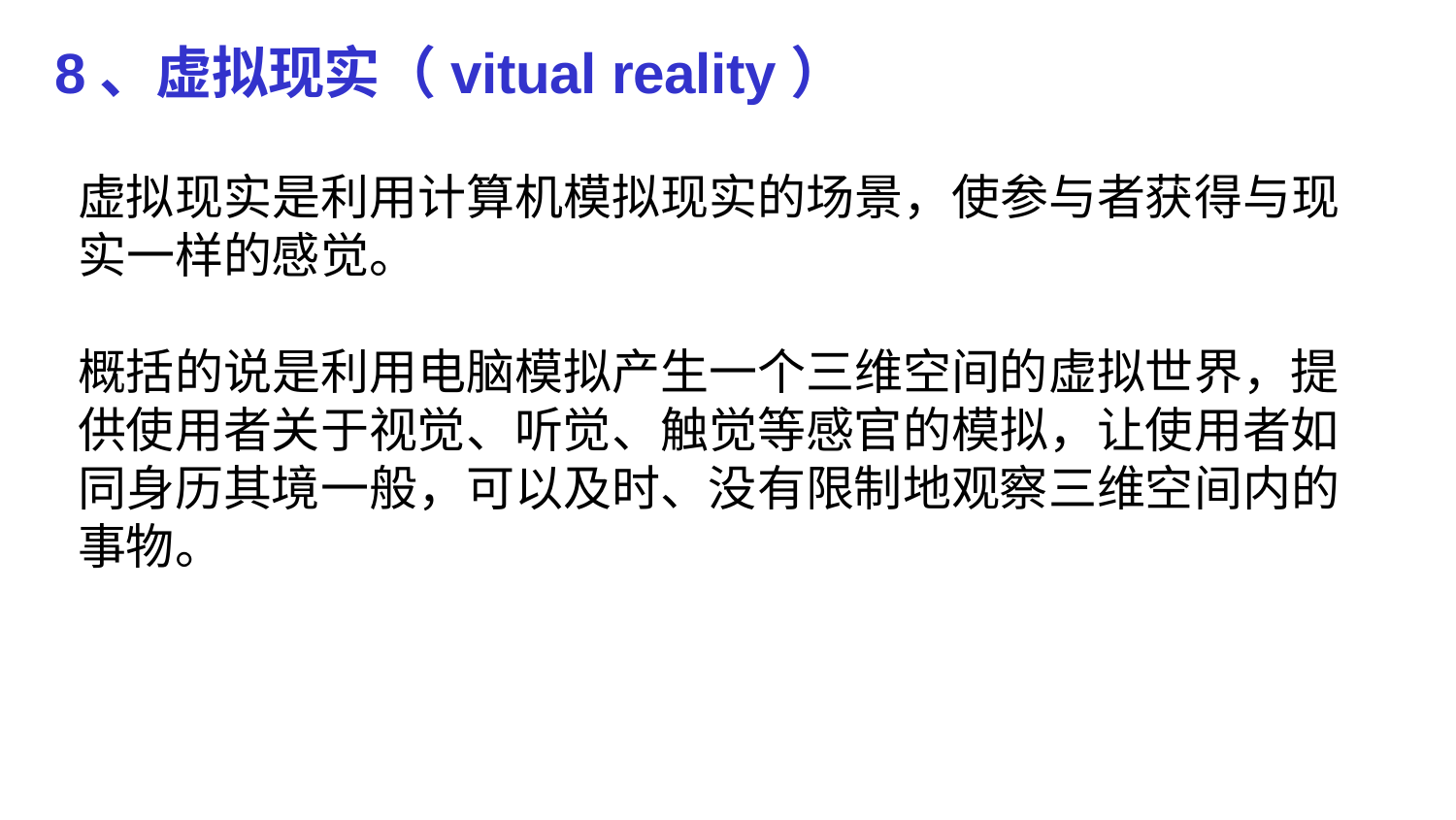

# 8、虚拟现实（vitual reality）
虚拟现实是利用计算机模拟现实的场景，使参与者获得与现实一样的感觉。

概括的说是利用电脑模拟产生一个三维空间的虚拟世界，提供使用者关于视觉、听觉、触觉等感官的模拟，让使用者如同身历其境一般，可以及时、没有限制地观察三维空间内的 事物。